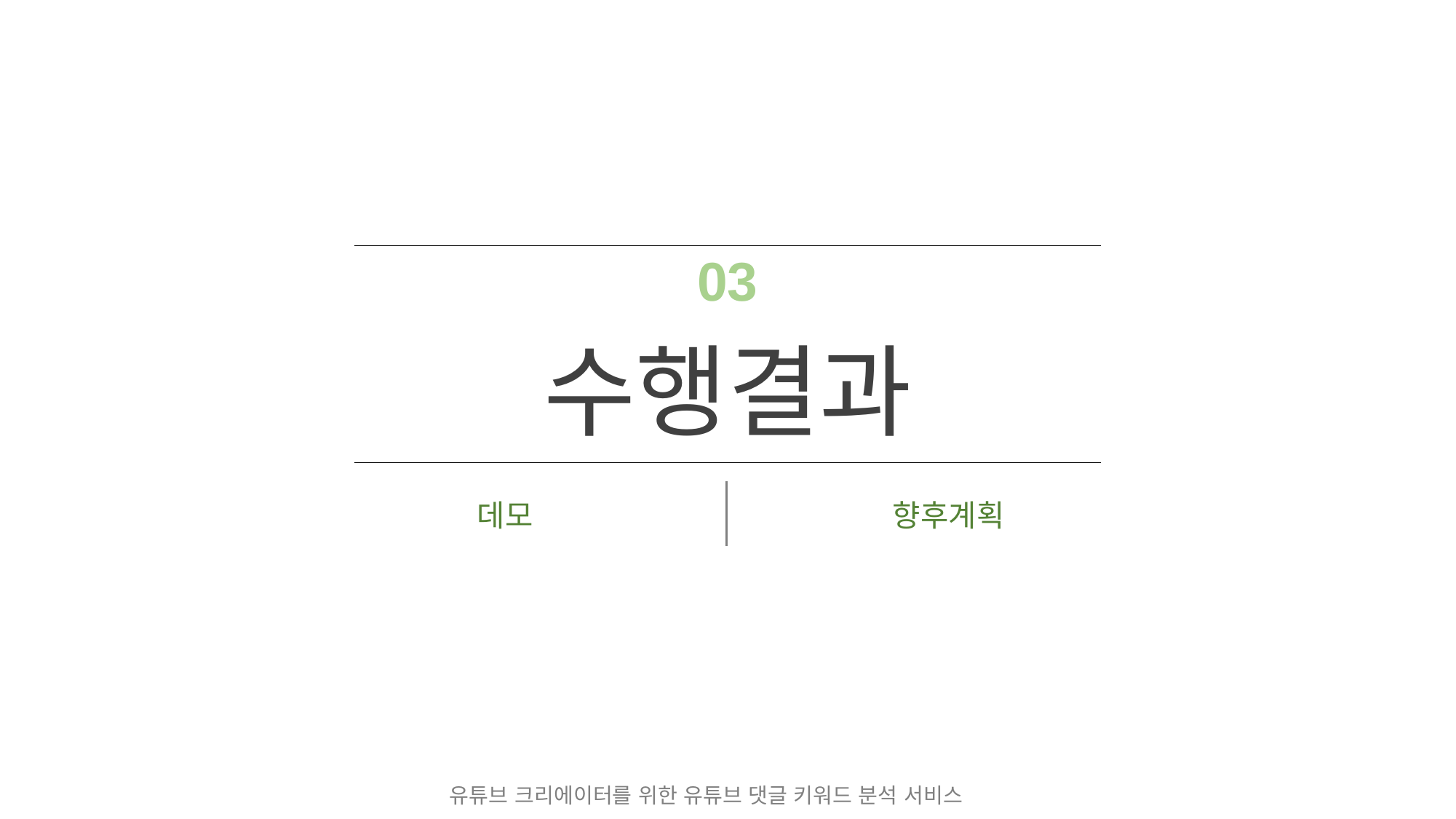

| 03 수행결과 |
| --- |
| 데모 | 향후계획 |
| --- | --- |
유튜브 크리에이터를 위한 유튜브 댓글 키워드 분석 서비스